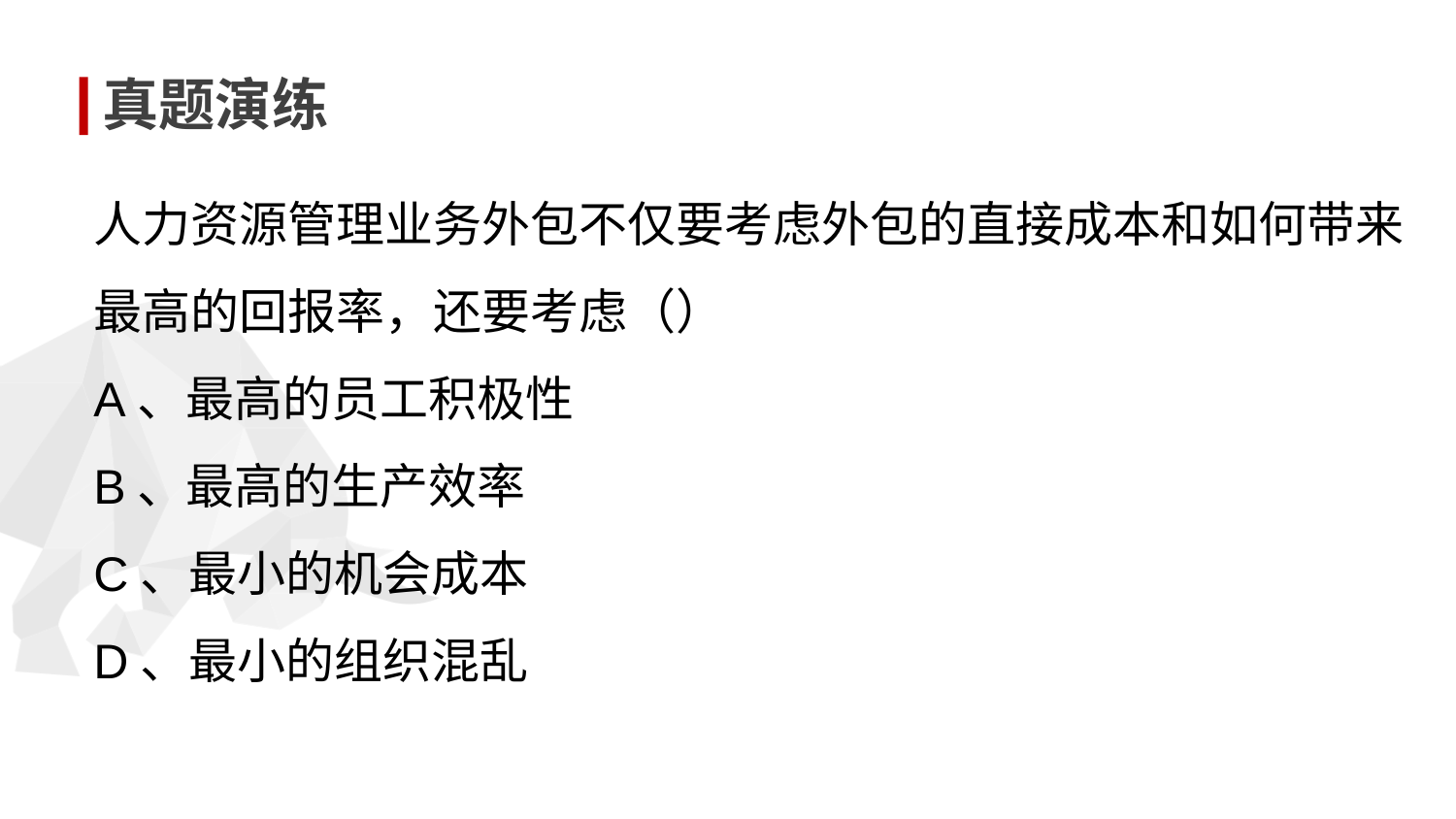

真题演练
人力资源管理业务外包不仅要考虑外包的直接成本和如何带来最高的回报率，还要考虑（）
A、最高的员工积极性
B、最高的生产效率
C、最小的机会成本
D、最小的组织混乱